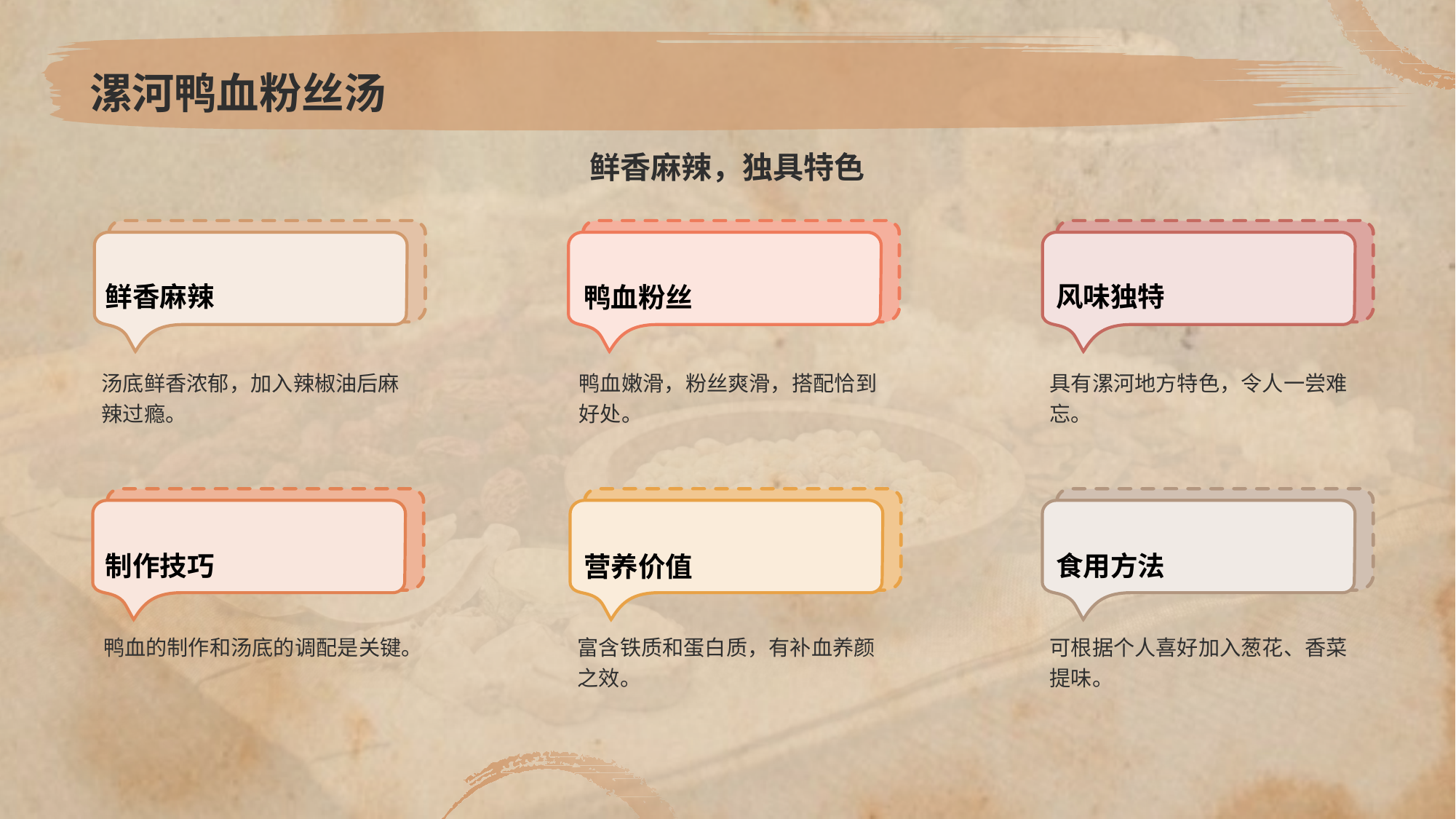

# 漯河鸭血粉丝汤
鲜香麻辣，独具特色

鲜香麻辣
汤底鲜香浓郁，加入辣椒油后麻辣过瘾。

鸭血粉丝
鸭血嫩滑，粉丝爽滑，搭配恰到好处。

风味独特
具有漯河地方特色，令人一尝难忘。

制作技巧
鸭血的制作和汤底的调配是关键。

营养价值
富含铁质和蛋白质，有补血养颜之效。

食用方法
可根据个人喜好加入葱花、香菜提味。